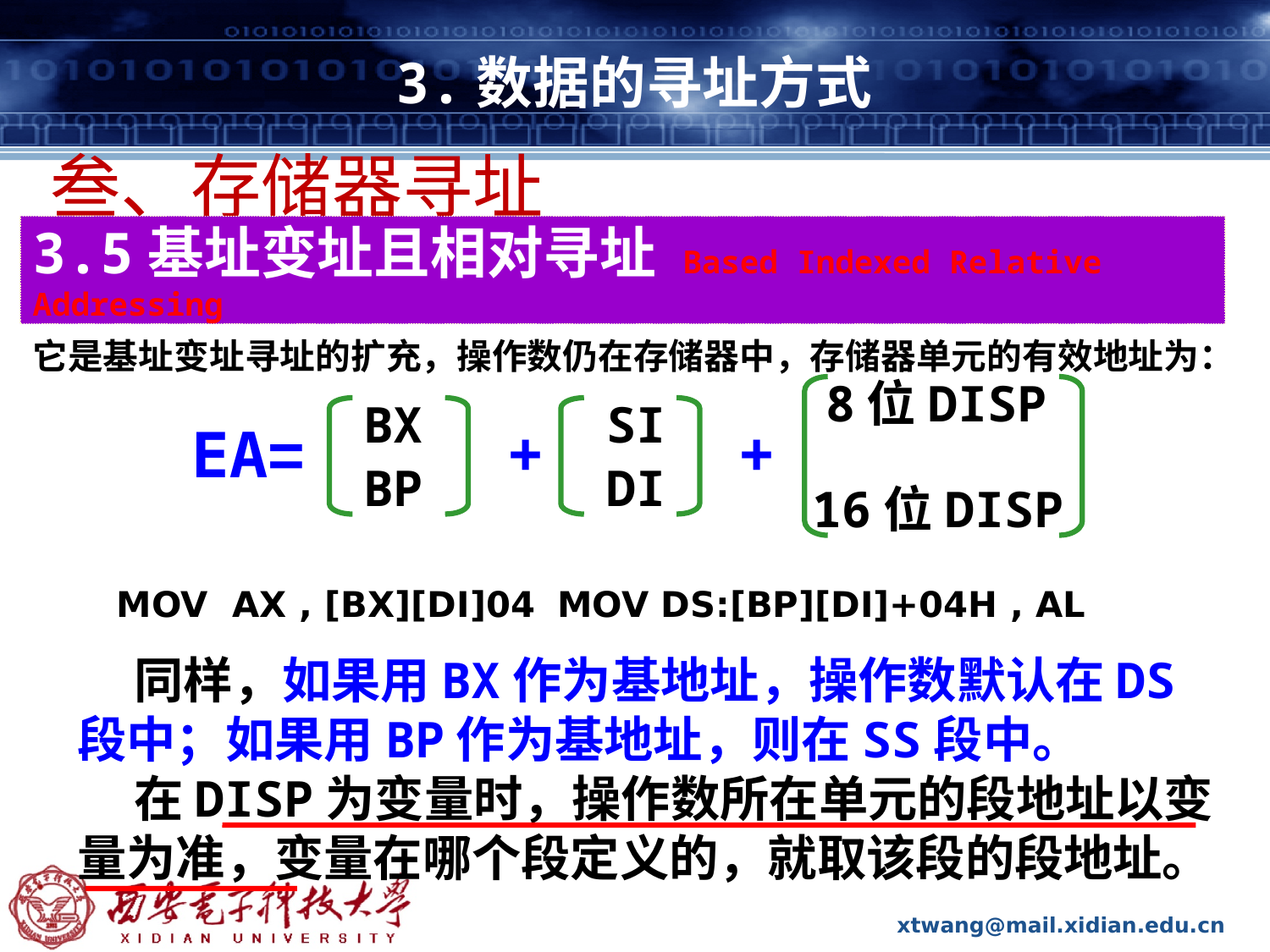

# 3.数据的寻址方式
叁、存储器寻址
3.5基址变址且相对寻址 Based Indexed Relative Addressing
它是基址变址寻址的扩充，操作数仍在存储器中，存储器单元的有效地址为：
8位DISP

BX
SI

EA=
+
+
BP
DI
16位DISP
MOV  AX , [BX][DI]04
MOV DS:[BP][DI]+04H , AL
    同样，如果用BX作为基地址，操作数默认在DS段中；如果用BP作为基地址，则在SS段中。
    在DISP为变量时，操作数所在单元的段地址以变量为准，变量在哪个段定义的，就取该段的段地址。